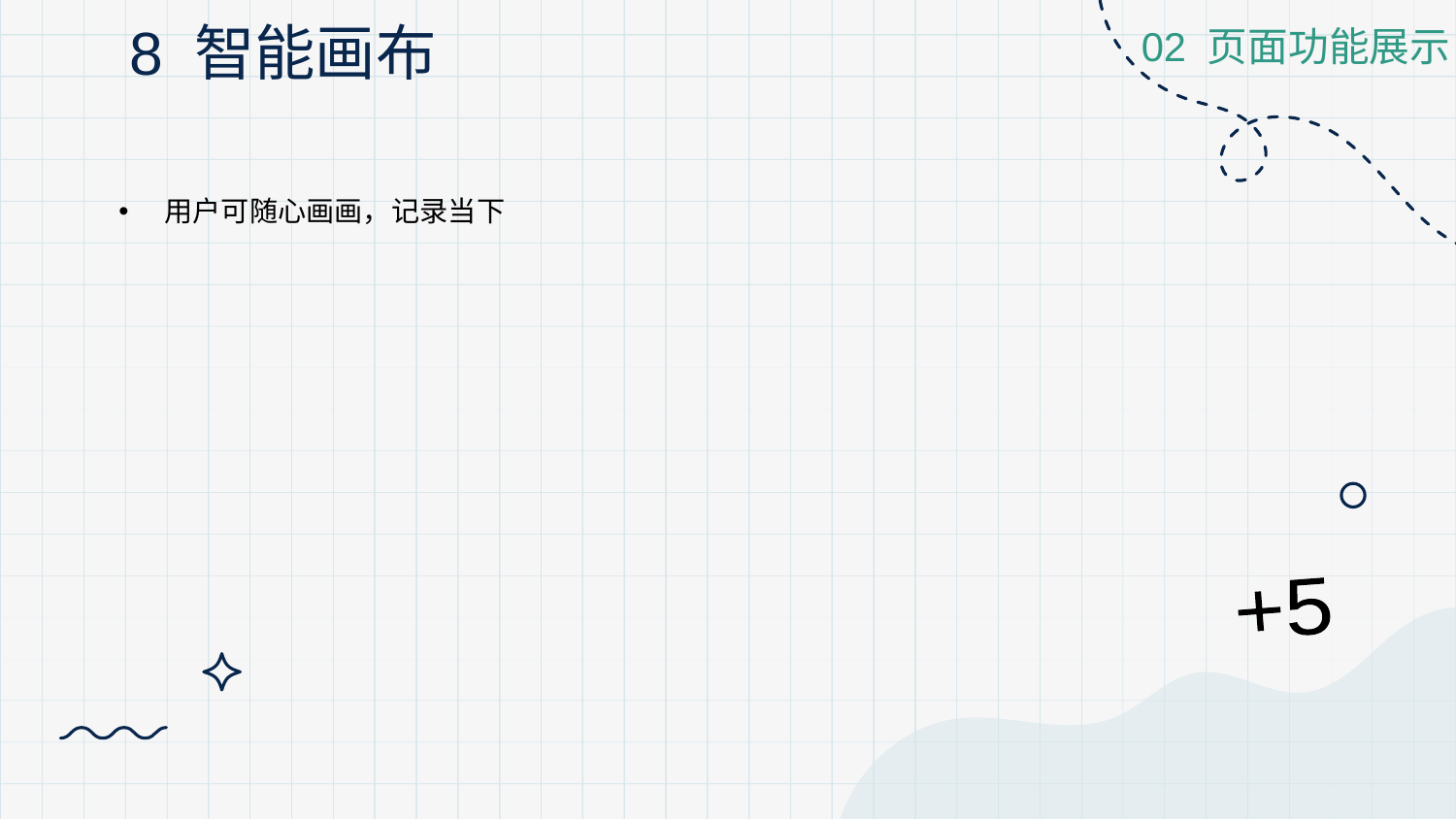

# 8 智能画布

02 页面功能展示
用户可随心画画，记录当下

+5